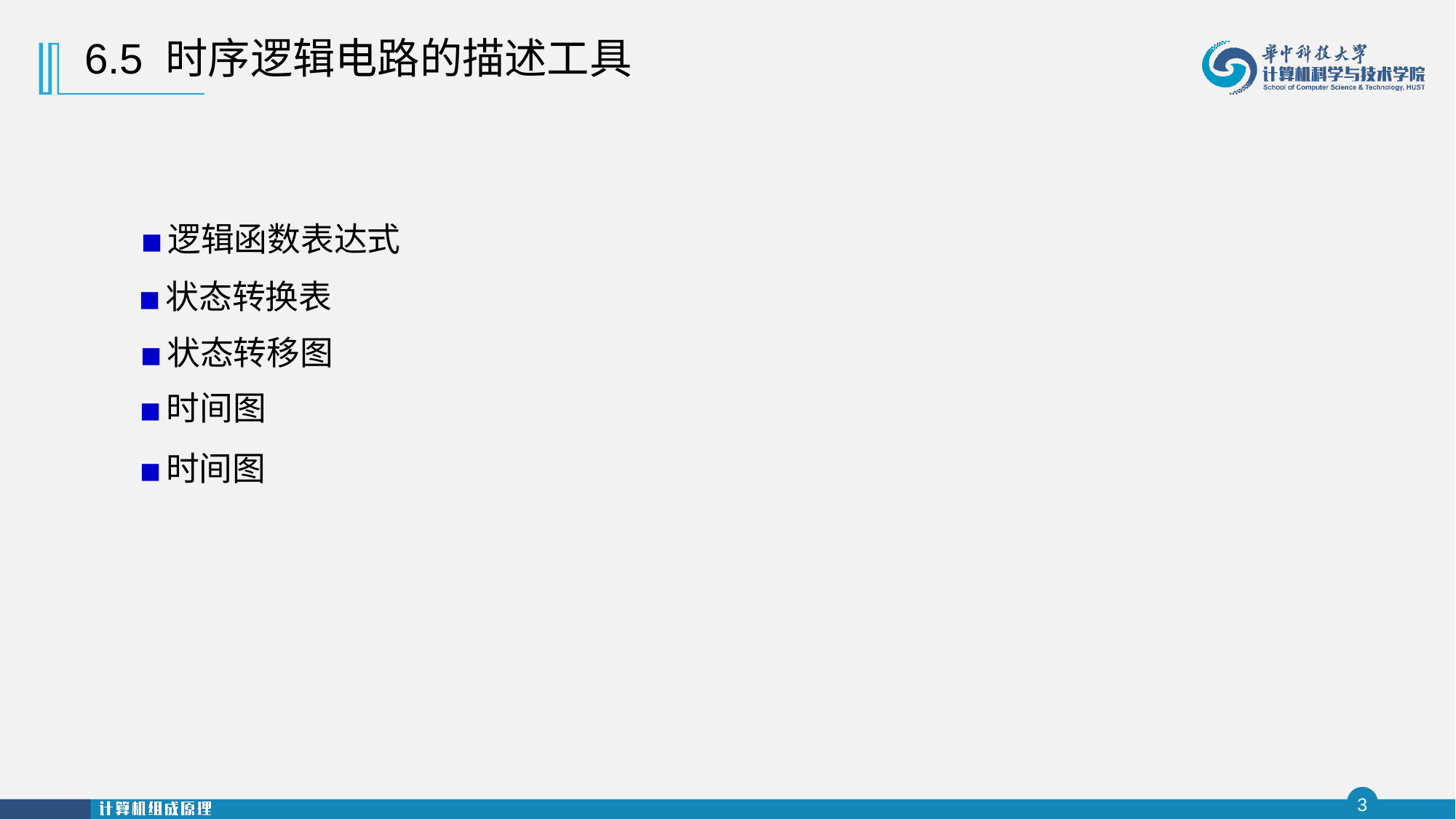

6.5 时序逻辑电路的描述工具
■逻辑函数表达式
 ■状态转换表
 ■状态转移图
 ■时间图
 ■时间图